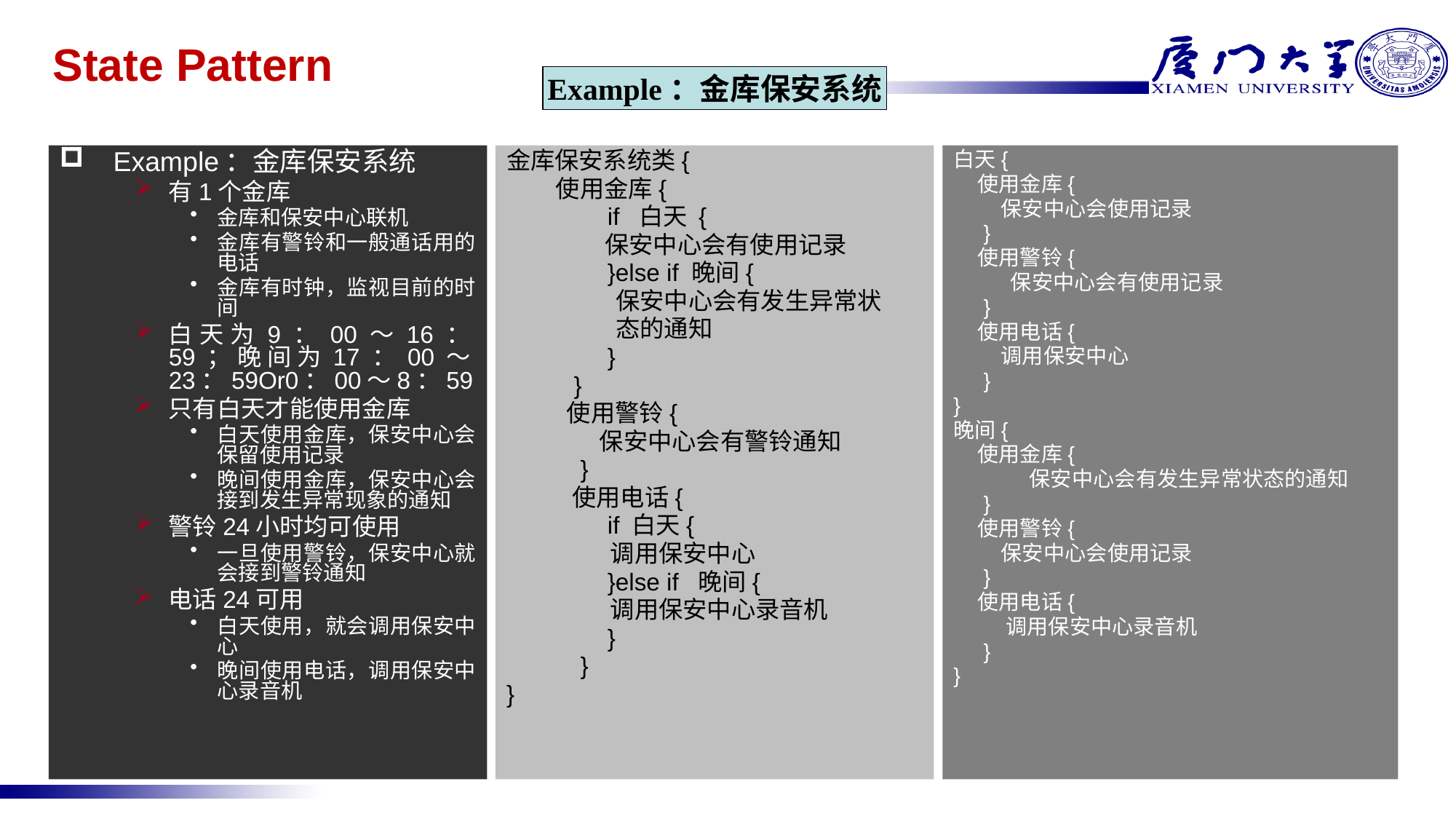

# State Pattern
Example：金库保安系统
Example：金库保安系统
有1个金库
金库和保安中心联机
金库有警铃和一般通话用的电话
金库有时钟，监视目前的时间
白天为9：00～16：59；晚间为17：00～23：59Or0：00～8：59
只有白天才能使用金库
白天使用金库，保安中心会保留使用记录
晚间使用金库，保安中心会接到发生异常现象的通知
警铃24小时均可使用
一旦使用警铃，保安中心就会接到警铃通知
电话24可用
白天使用，就会调用保安中心
晚间使用电话，调用保安中心录音机
金库保安系统类{
        使用金库{
               if  白天 {
                 保安中心会有使用记录
               }else if 晚间{
                   保安中心会有发生异常状
                   态的通知
               }
          }
          使用警铃{
                保安中心会有警铃通知
           }
           使用电话{
               if 白天{
                  调用保安中心
               }else if  晚间{
                  调用保安中心录音机
               }
           }
}
白天{
    使用金库{
         保安中心会使用记录
     }
    使用警铃{
           保安中心会有使用记录
     }
    使用电话{
         调用保安中心
     }
}
晚间{
    使用金库{
               保安中心会有发生异常状态的通知
     }
    使用警铃{
         保安中心会使用记录
     }
    使用电话{
          调用保安中心录音机
     }
}